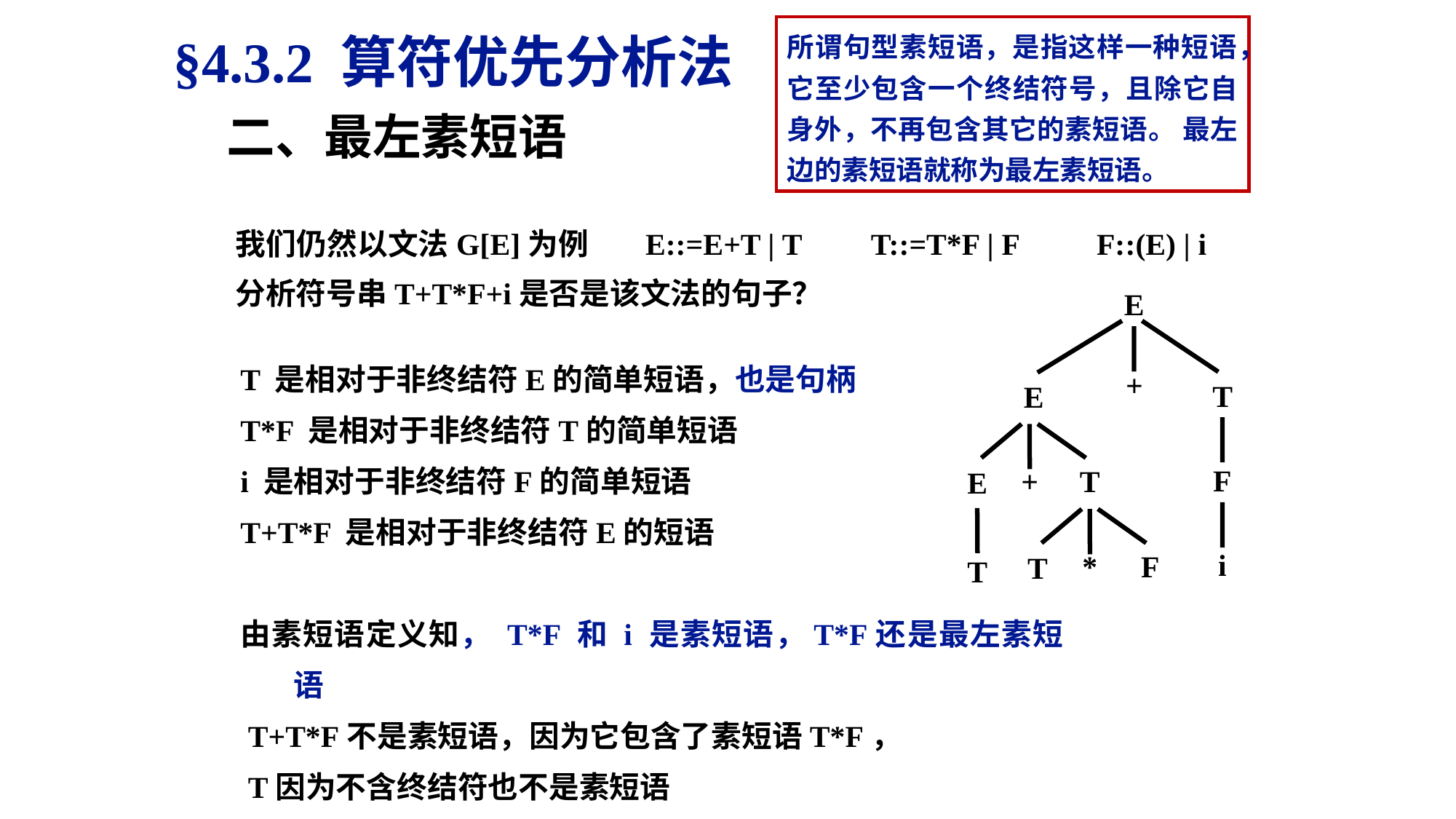

§4.3.2 算符优先分析法
所谓句型素短语，是指这样一种短语，它至少包含一个终结符号，且除它自身外，不再包含其它的素短语。 最左边的素短语就称为最左素短语。
二、最左素短语
我们仍然以文法G[E]为例       E::=E+T | T         T::=T*F | F          F::(E) | i
分析符号串T+T*F+i是否是该文法的句子？
E

+
T
E

F
+
T
E

i
*
F
T
T
T 是相对于非终结符E的简单短语，也是句柄
T*F 是相对于非终结符T的简单短语
i 是相对于非终结符F的简单短语
T+T*F 是相对于非终结符E的短语

由素短语定义知， T*F 和 i 是素短语，T*F还是最左素短语
 T+T*F不是素短语，因为它包含了素短语T*F，
 T因为不含终结符也不是素短语